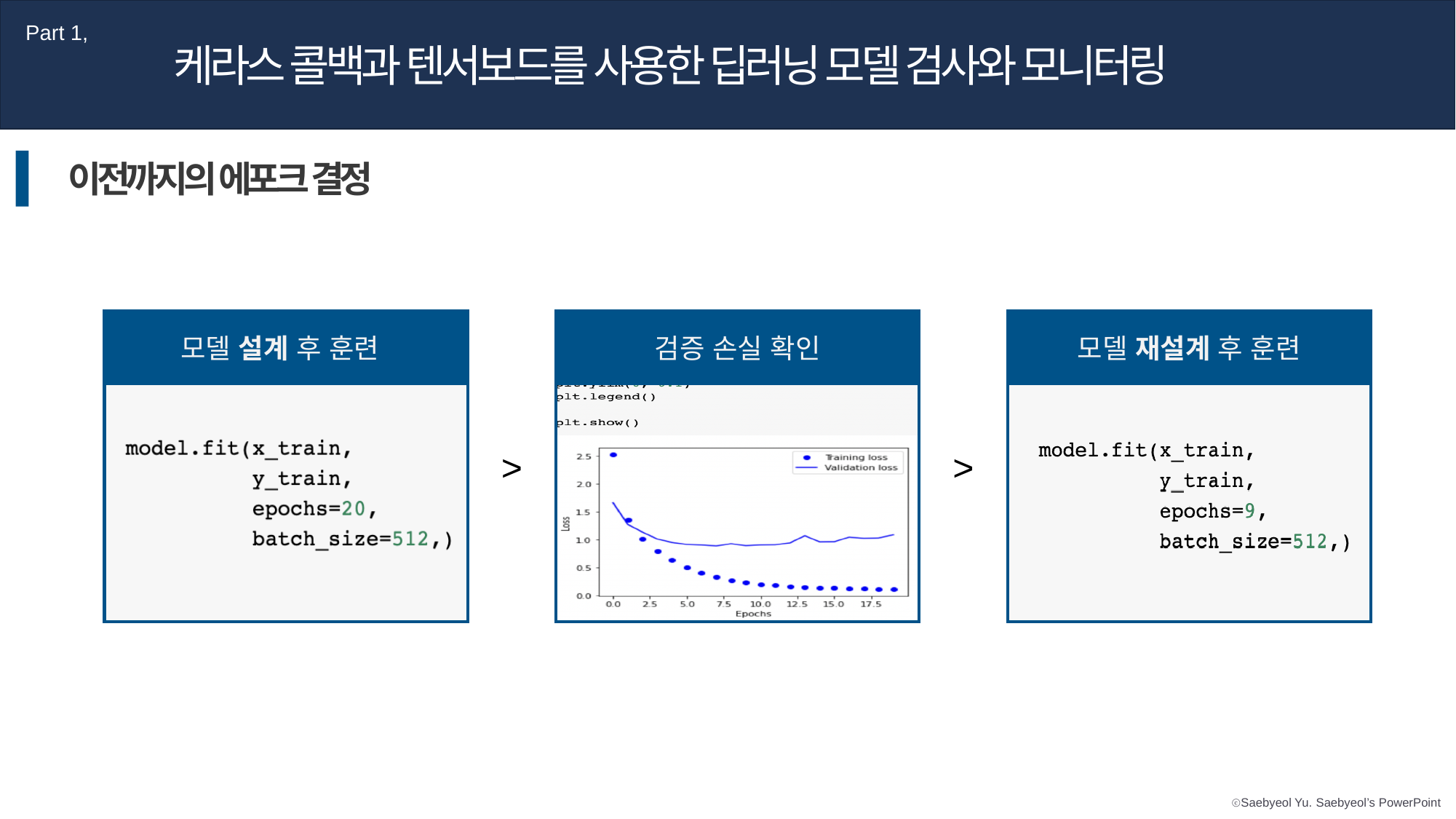

Part 1,
케라스 콜백과 텐서보드를 사용한 딥러닝 모델 검사와 모니터링

이전까지의 에포크 결정

모델 설계 후 훈련
검증 손실 확인
모델 재설계 후 훈련
>
>